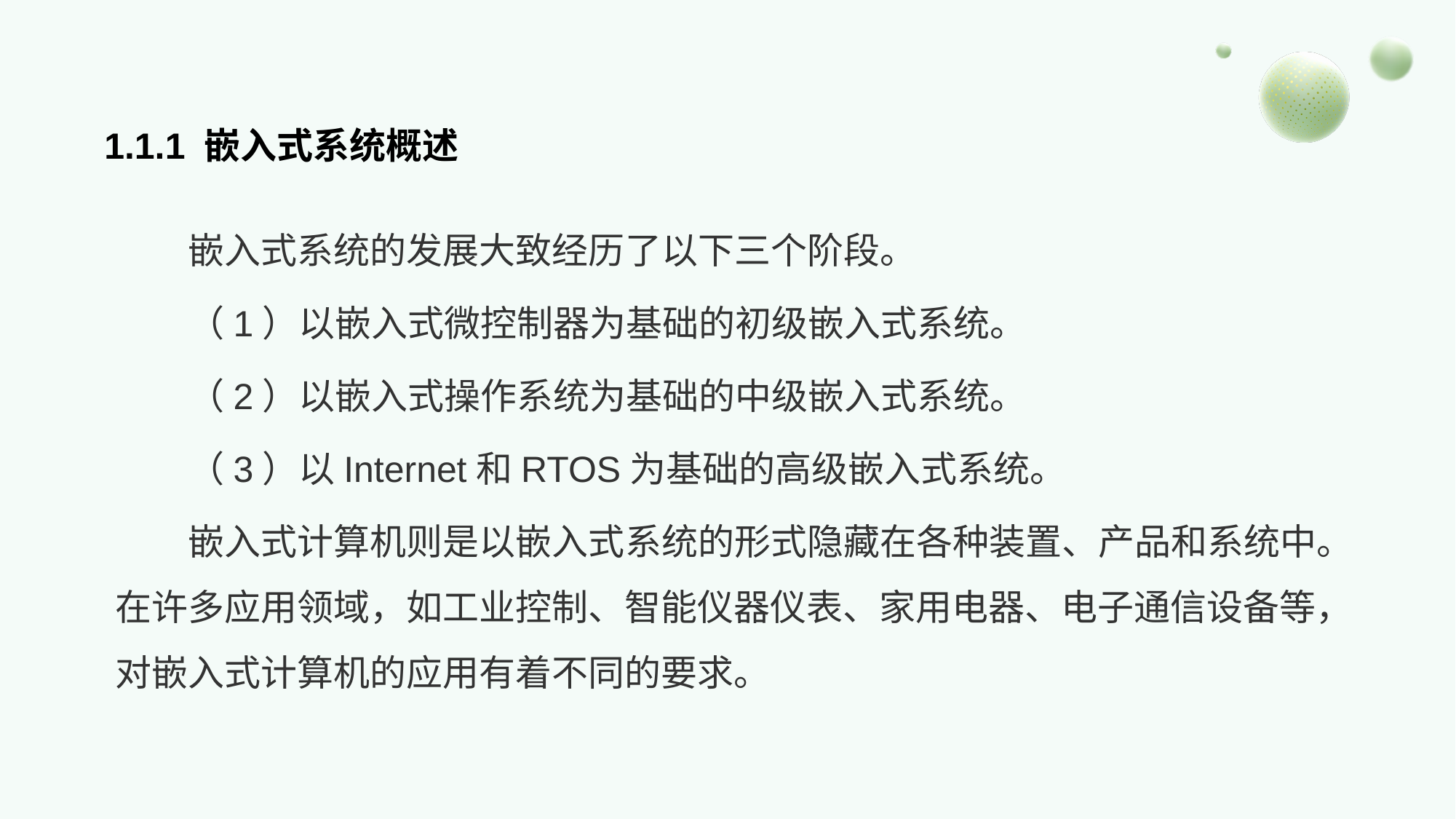

# 1.1.1 嵌入式系统概述
嵌入式系统的发展大致经历了以下三个阶段。
（1）以嵌入式微控制器为基础的初级嵌入式系统。
（2）以嵌入式操作系统为基础的中级嵌入式系统。
（3）以Internet和RTOS为基础的高级嵌入式系统。
嵌入式计算机则是以嵌入式系统的形式隐藏在各种装置、产品和系统中。在许多应用领域，如工业控制、智能仪器仪表、家用电器、电子通信设备等，对嵌入式计算机的应用有着不同的要求。